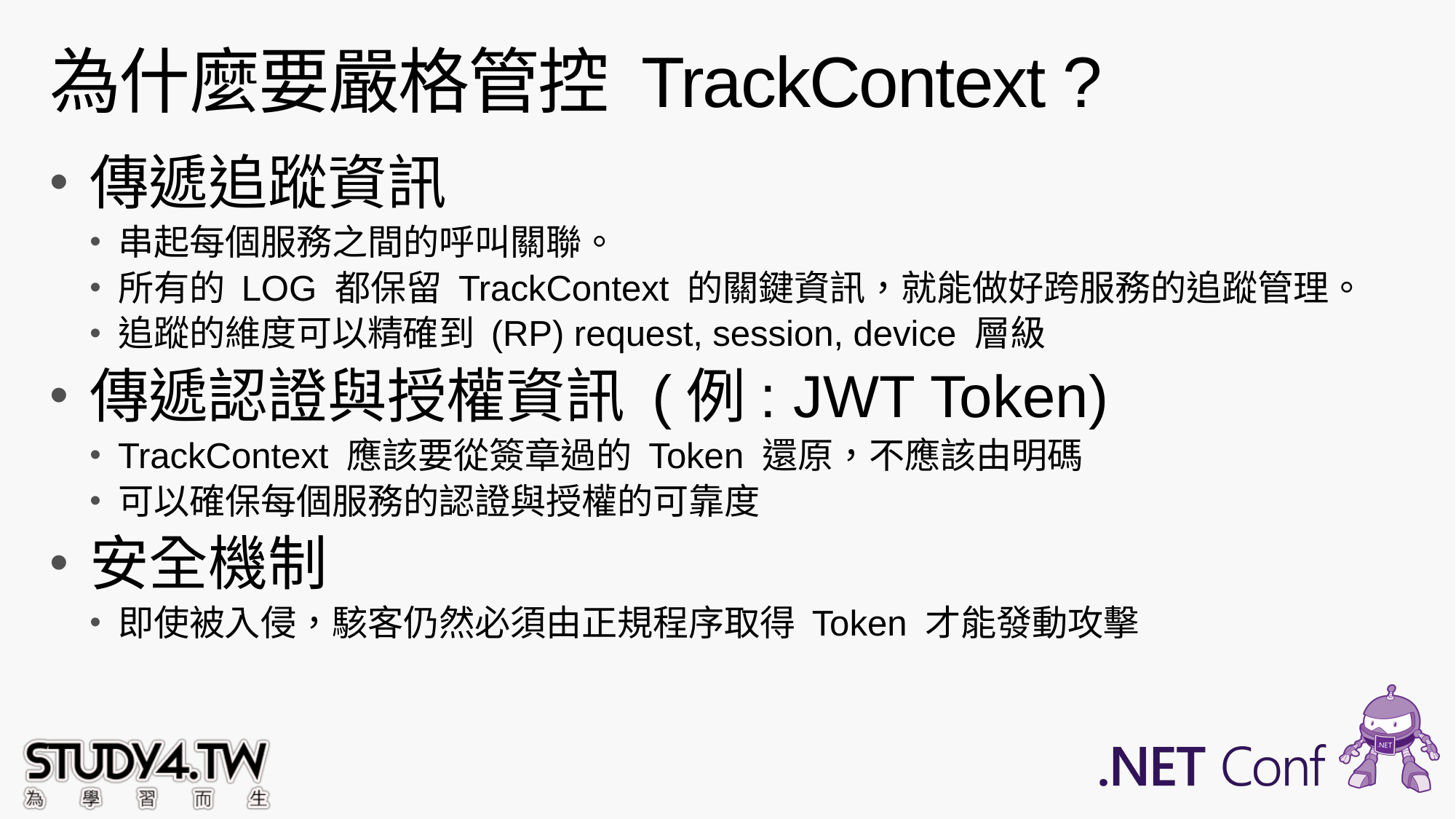

# 為什麼要嚴格管控 TrackContext ?
傳遞追蹤資訊
串起每個服務之間的呼叫關聯。
所有的 LOG 都保留 TrackContext 的關鍵資訊，就能做好跨服務的追蹤管理。
追蹤的維度可以精確到 (RP) request, session, device 層級
傳遞認證與授權資訊 (例: JWT Token)
TrackContext 應該要從簽章過的 Token 還原，不應該由明碼
可以確保每個服務的認證與授權的可靠度
安全機制
即使被入侵，駭客仍然必須由正規程序取得 Token 才能發動攻擊